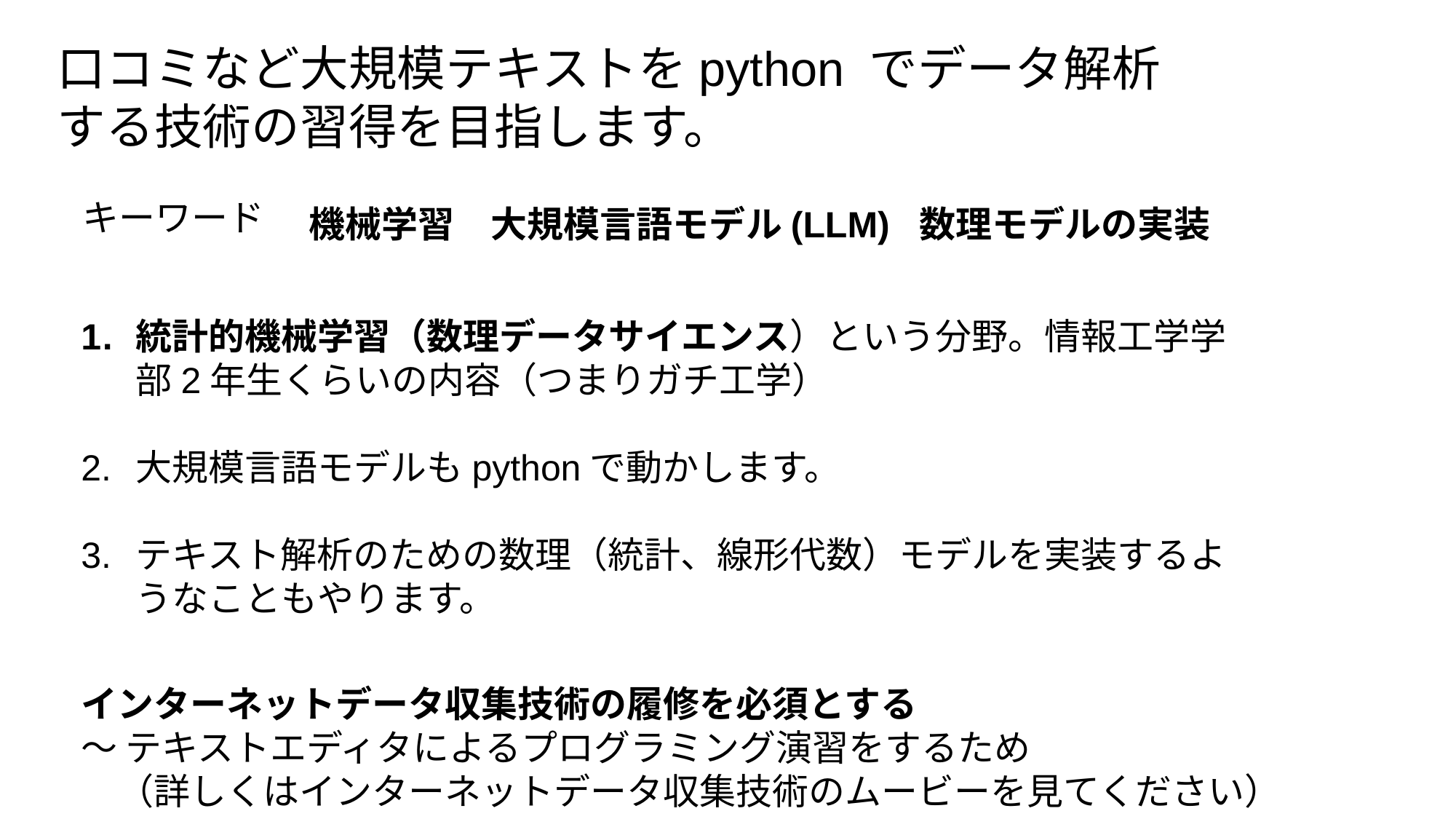

口コミなど大規模テキストをpython でデータ解析する技術の習得を目指します。
キーワード
機械学習　大規模言語モデル(LLM)  数理モデルの実装
統計的機械学習（数理データサイエンス）という分野。情報工学学部2年生くらいの内容（つまりガチ工学）

大規模言語モデルもpythonで動かします。

テキスト解析のための数理（統計、線形代数）モデルを実装するようなこともやります。
インターネットデータ収集技術の履修を必須とする
～ テキストエディタによるプログラミング演習をするため
　（詳しくはインターネットデータ収集技術のムービーを見てください）